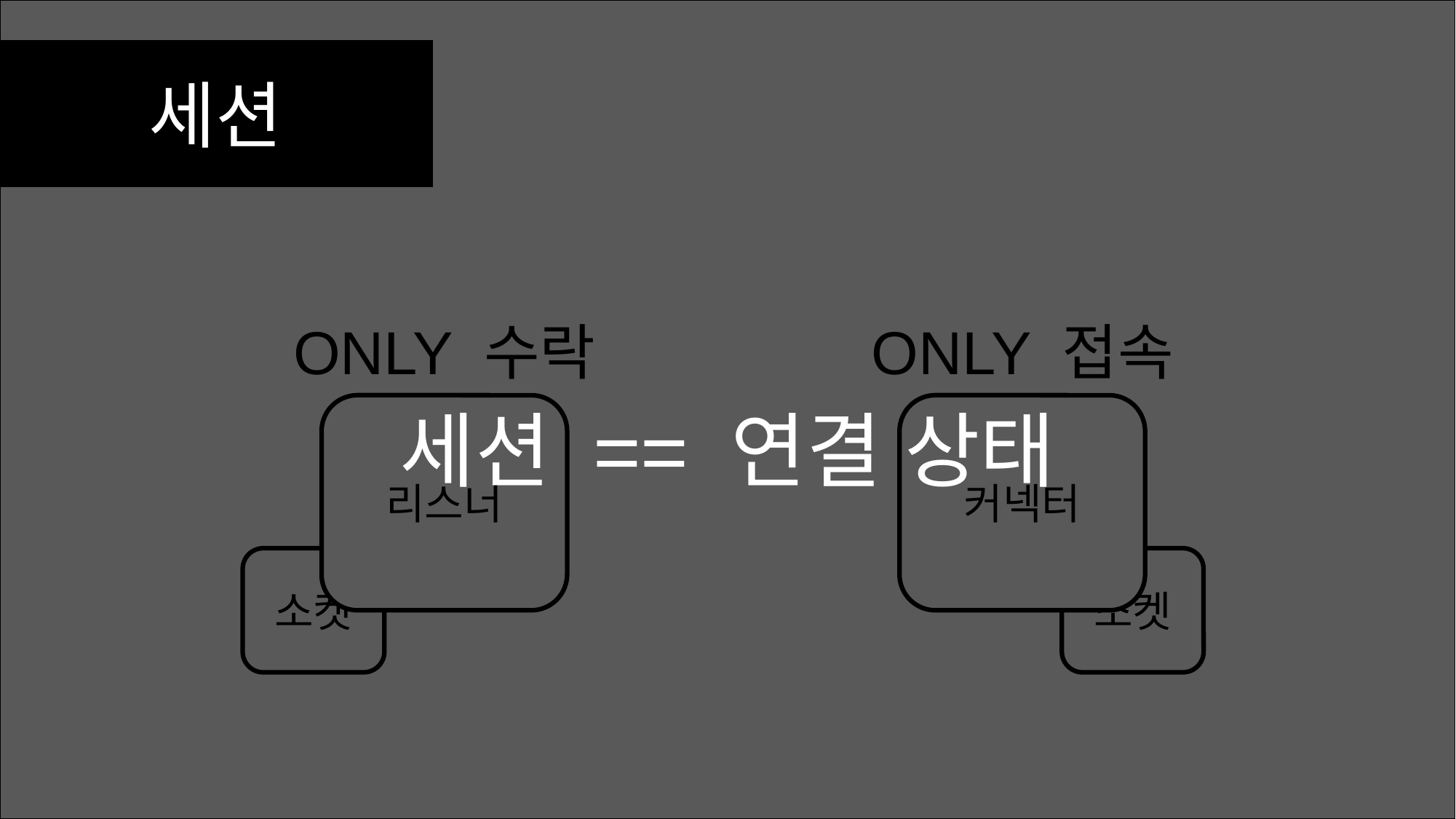

세션
ONLY 수락
ONLY 접속
세션 == 연결 상태
리스너
커넥터
소켓
소켓